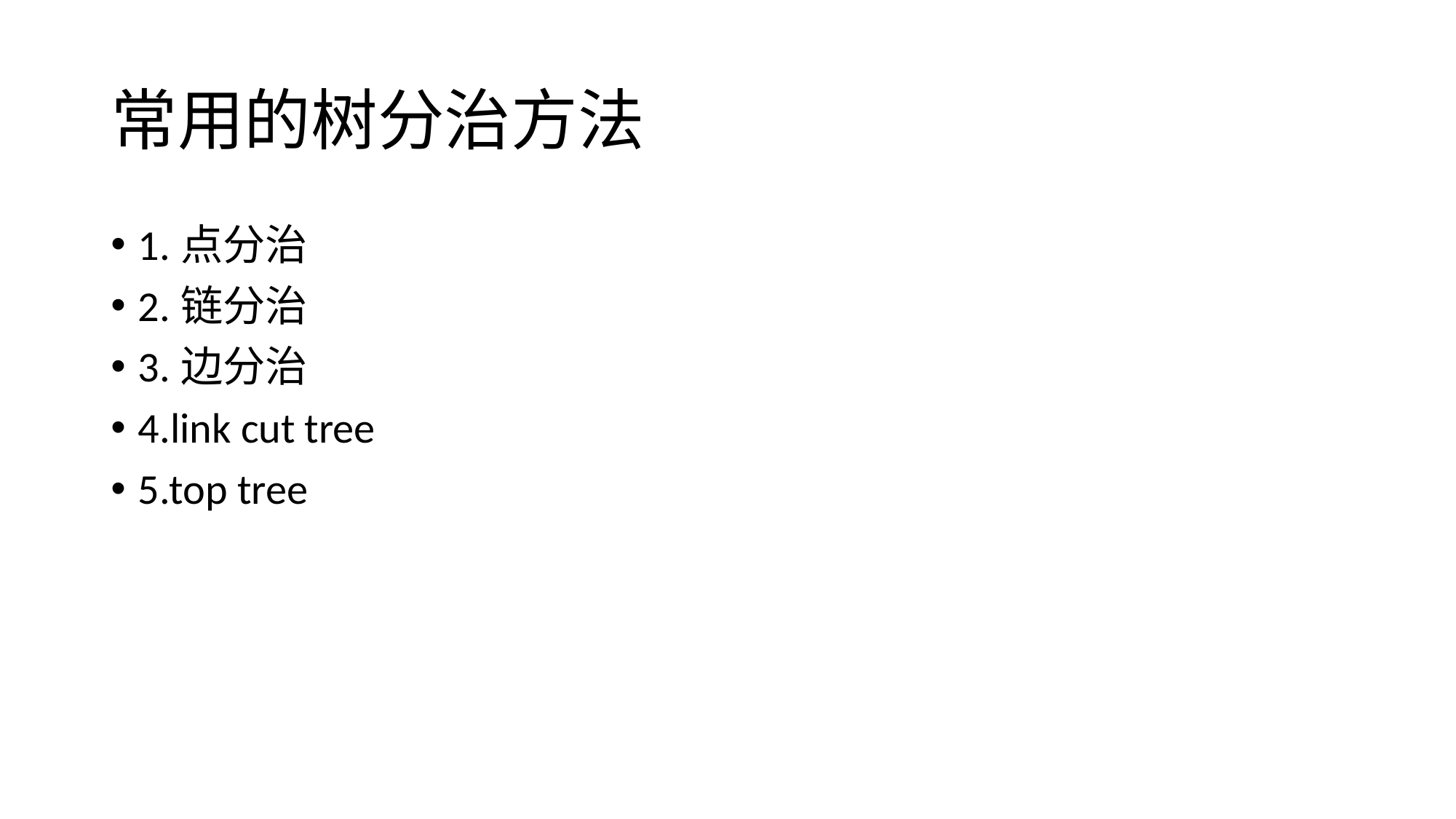

# 常用的树分治方法
1.点分治
2.链分治
3.边分治
4.link cut tree
5.top tree